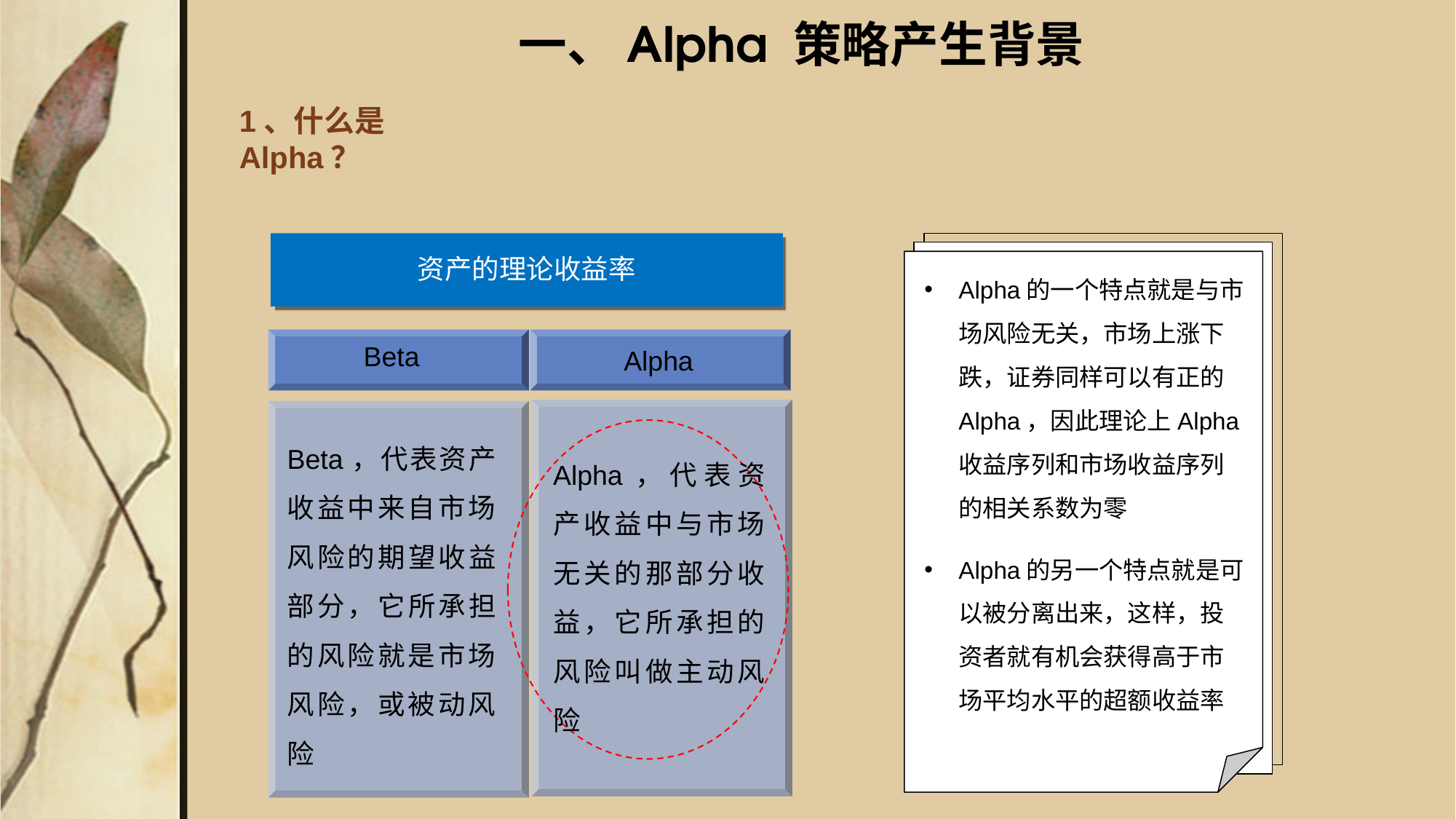

一、Alpha 策略产生背景
# 1、什么是Alpha？

资产的理论收益率
Alpha的一个特点就是与市场风险无关，市场上涨下跌，证券同样可以有正的Alpha，因此理论上Alpha收益序列和市场收益序列的相关系数为零
Alpha的另一个特点就是可以被分离出来，这样，投资者就有机会获得高于市场平均水平的超额收益率

Beta
Alpha

Beta，代表资产收益中来自市场风险的期望收益部分，它所承担的风险就是市场风险，或被动风险

Alpha，代表资产收益中与市场无关的那部分收益，它所承担的风险叫做主动风险